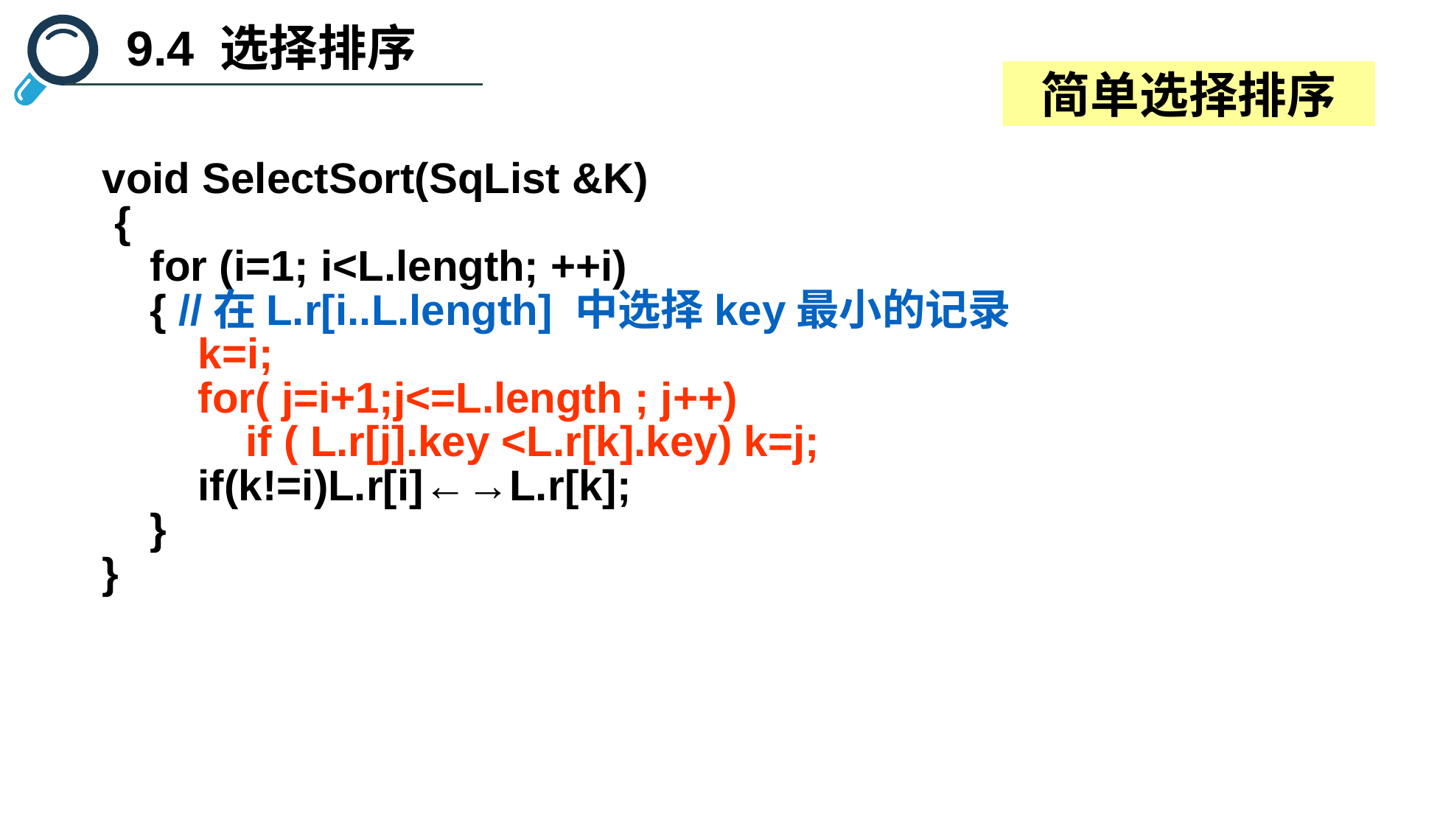

9.4 选择排序
简单选择排序
void SelectSort(SqList &K)
 {
    for (i=1; i<L.length; ++i)
    { //在L.r[i..L.length] 中选择key最小的记录
        k=i;
        for( j=i+1;j<=L.length ; j++)
            if ( L.r[j].key <L.r[k].key) k=j;
        if(k!=i)L.r[i]←→L.r[k];
    }
}